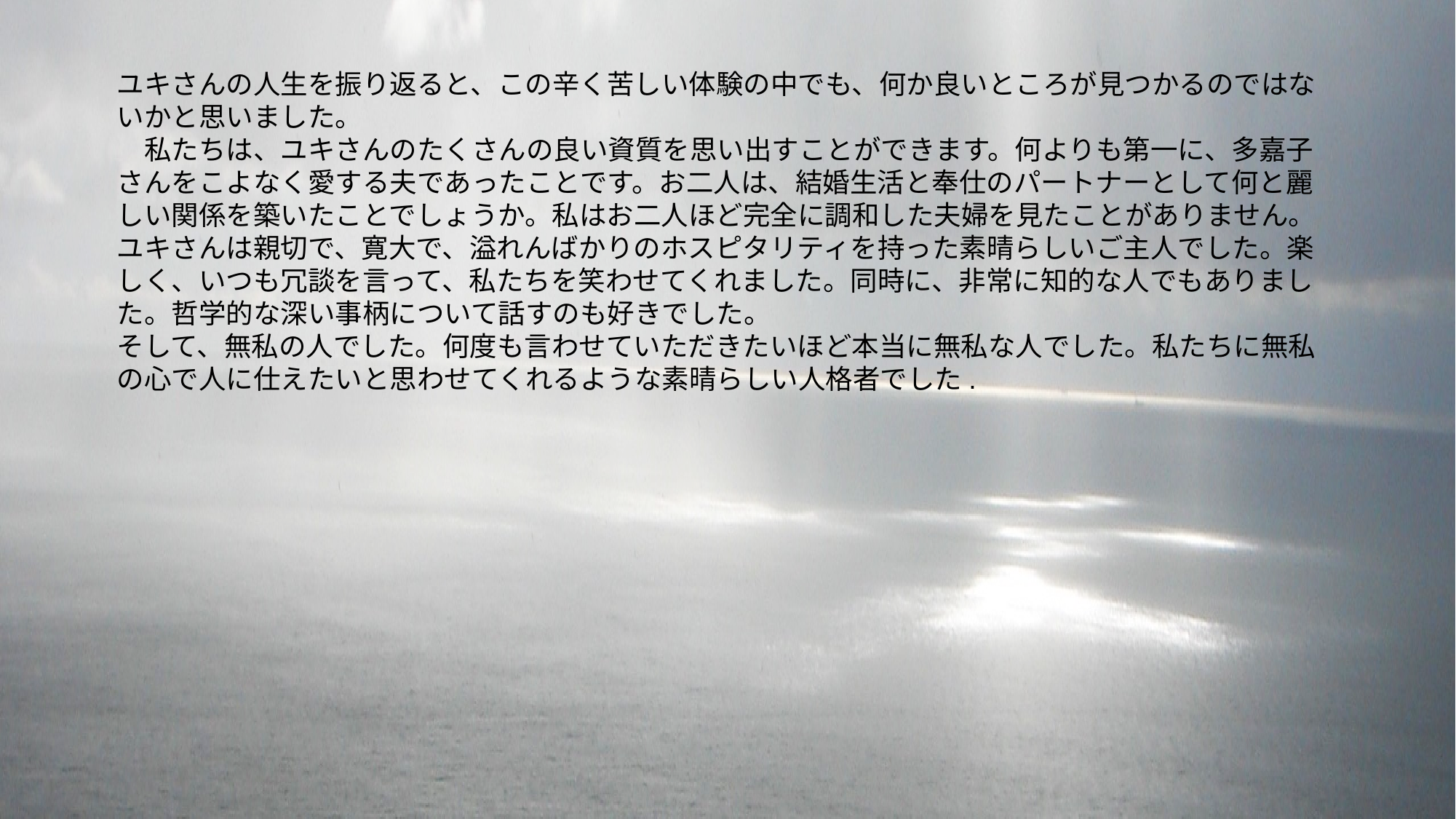

ユキさんの人生を振り返ると、この辛く苦しい体験の中でも、何か良いところが見つかるのではないかと思いました。
　私たちは、ユキさんのたくさんの良い資質を思い出すことができます。何よりも第一に、多嘉子さんをこよなく愛する夫であったことです。お二人は、結婚生活と奉仕のパートナーとして何と麗しい関係を築いたことでしょうか。私はお二人ほど完全に調和した夫婦を見たことがありません。
ユキさんは親切で、寛大で、溢れんばかりのホスピタリティを持った素晴らしいご主人でした。楽しく、いつも冗談を言って、私たちを笑わせてくれました。同時に、非常に知的な人でもありました。哲学的な深い事柄について話すのも好きでした。
そして、無私の人でした。何度も言わせていただきたいほど本当に無私な人でした。私たちに無私の心で人に仕えたいと思わせてくれるような素晴らしい人格者でした.